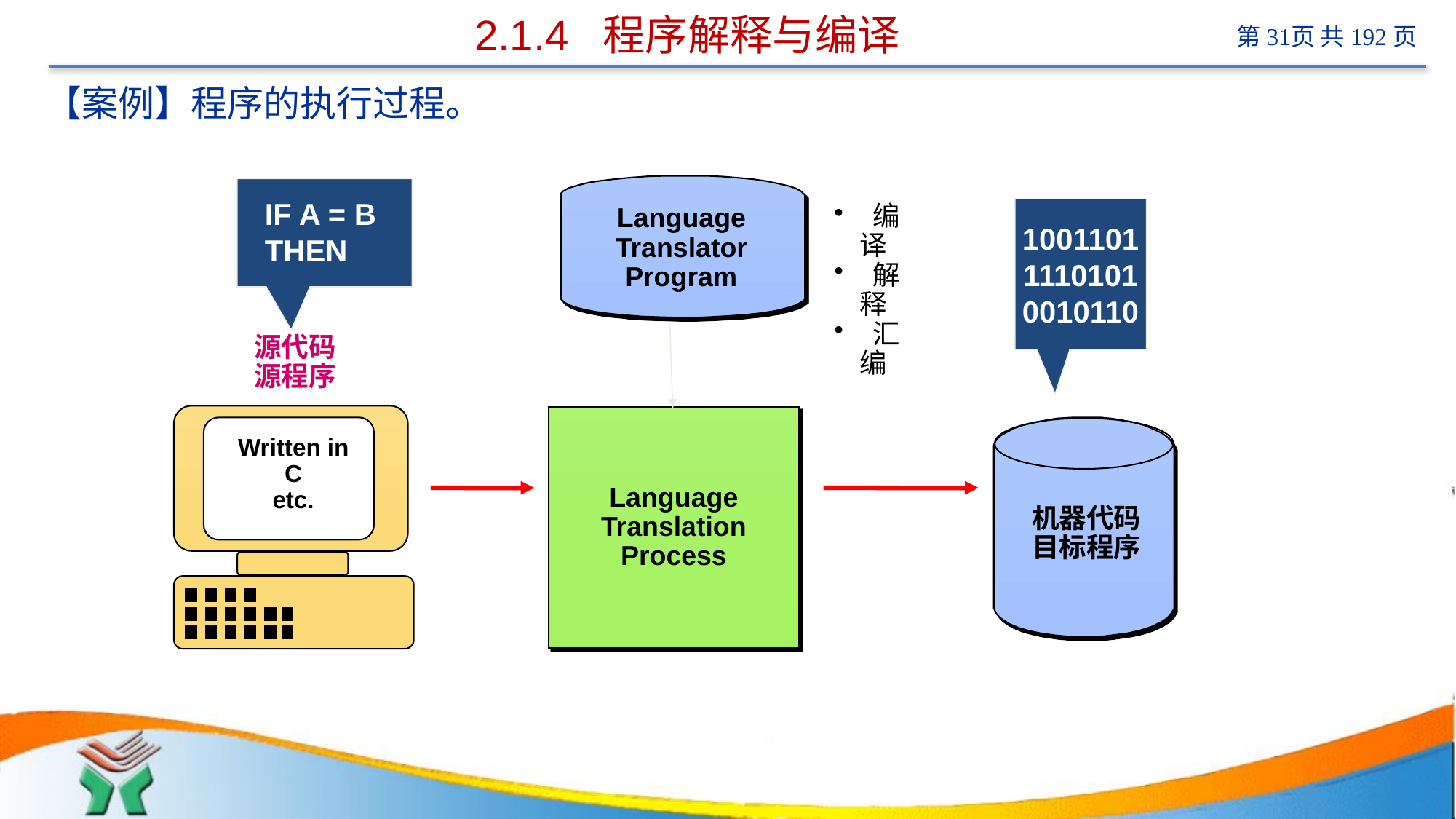

# 2.1.4  程序解释与编译
【案例】程序的执行过程。

IF A = B
THEN
 编译
 解释
 汇编
Language
Translator
Program
1001101
1110101
0010110

源代码
源程序

Language
Translation
Process

机器代码
目标程序
Written in
C
etc.